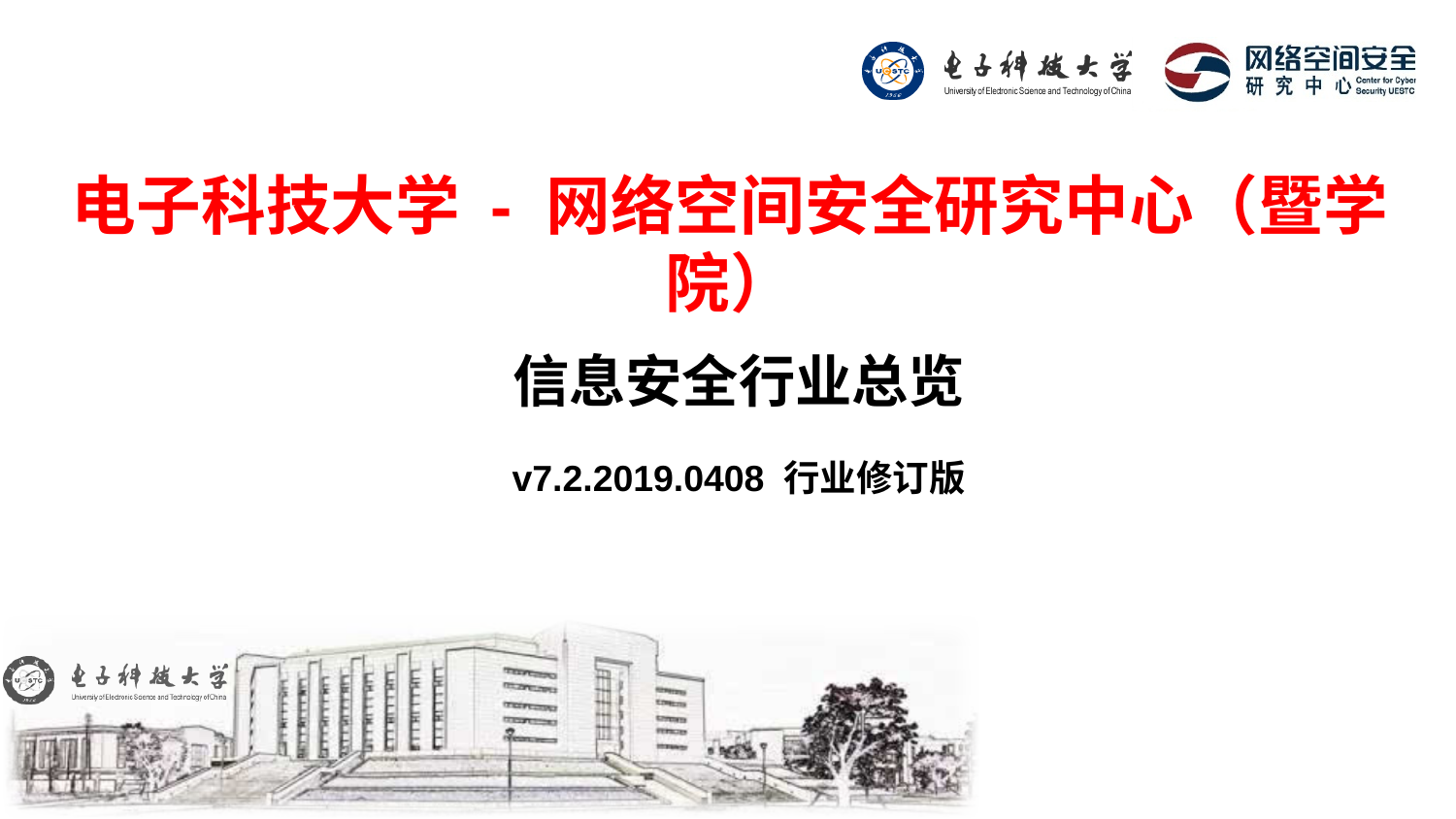

电子科技大学 - 网络空间安全研究中心（暨学院）
信息安全行业总览
v7.2.2019.0408 行业修订版